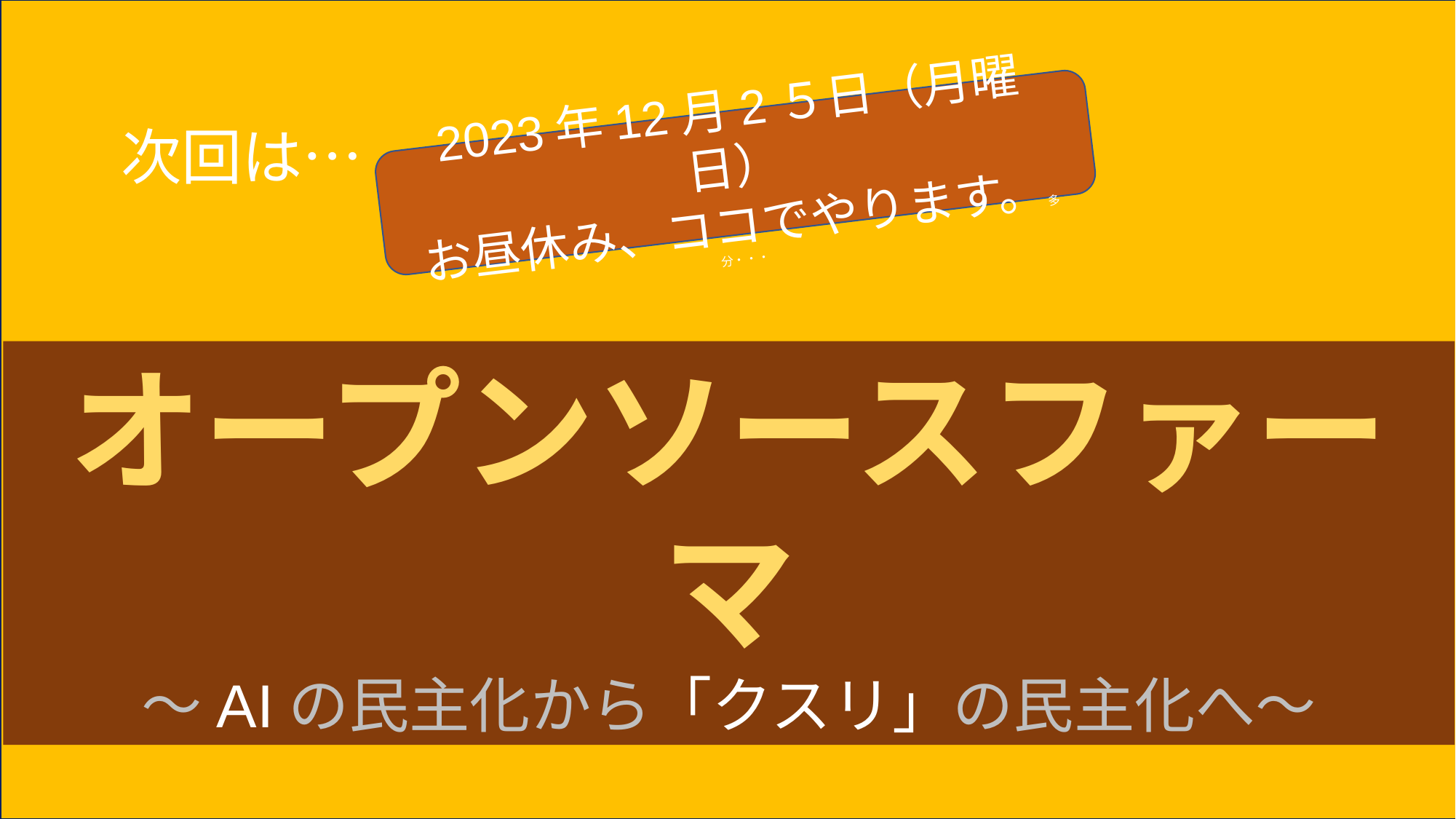

OPEN SOURCE ​PHARMA
2023年12月2５日（月曜日）
お昼休み、ココでやります。多分・・・
次回は…
オープンソースファーマ
～AIの民主化から「クスリ」の民主化へ～